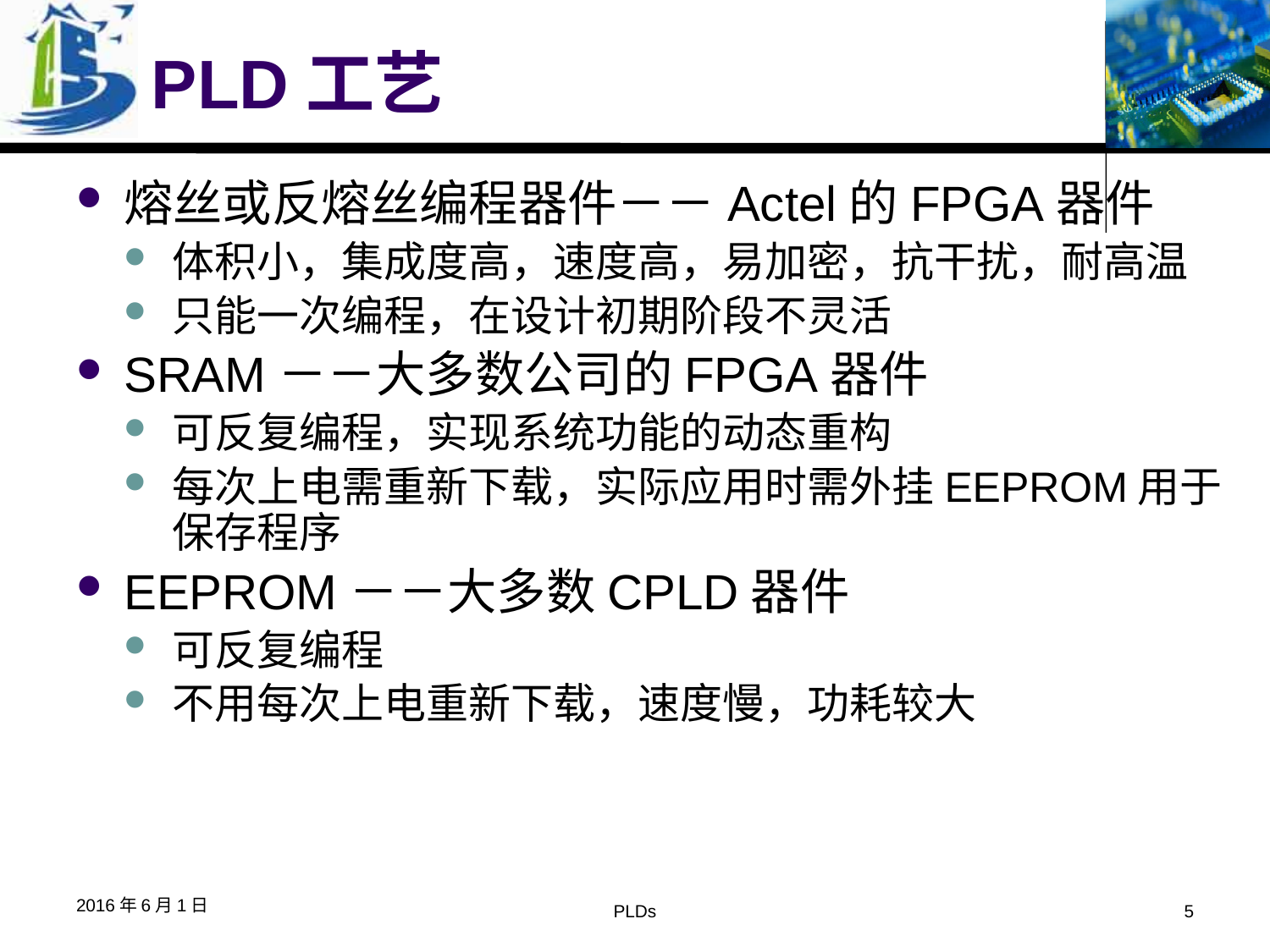

# PLD工艺
熔丝或反熔丝编程器件－－Actel的FPGA器件
体积小，集成度高，速度高，易加密，抗干扰，耐高温
只能一次编程，在设计初期阶段不灵活
SRAM－－大多数公司的FPGA器件
可反复编程，实现系统功能的动态重构
每次上电需重新下载，实际应用时需外挂EEPROM用于保存程序
EEPROM－－大多数CPLD器件
可反复编程
不用每次上电重新下载，速度慢，功耗较大
2016年6月1日
PLDs
5